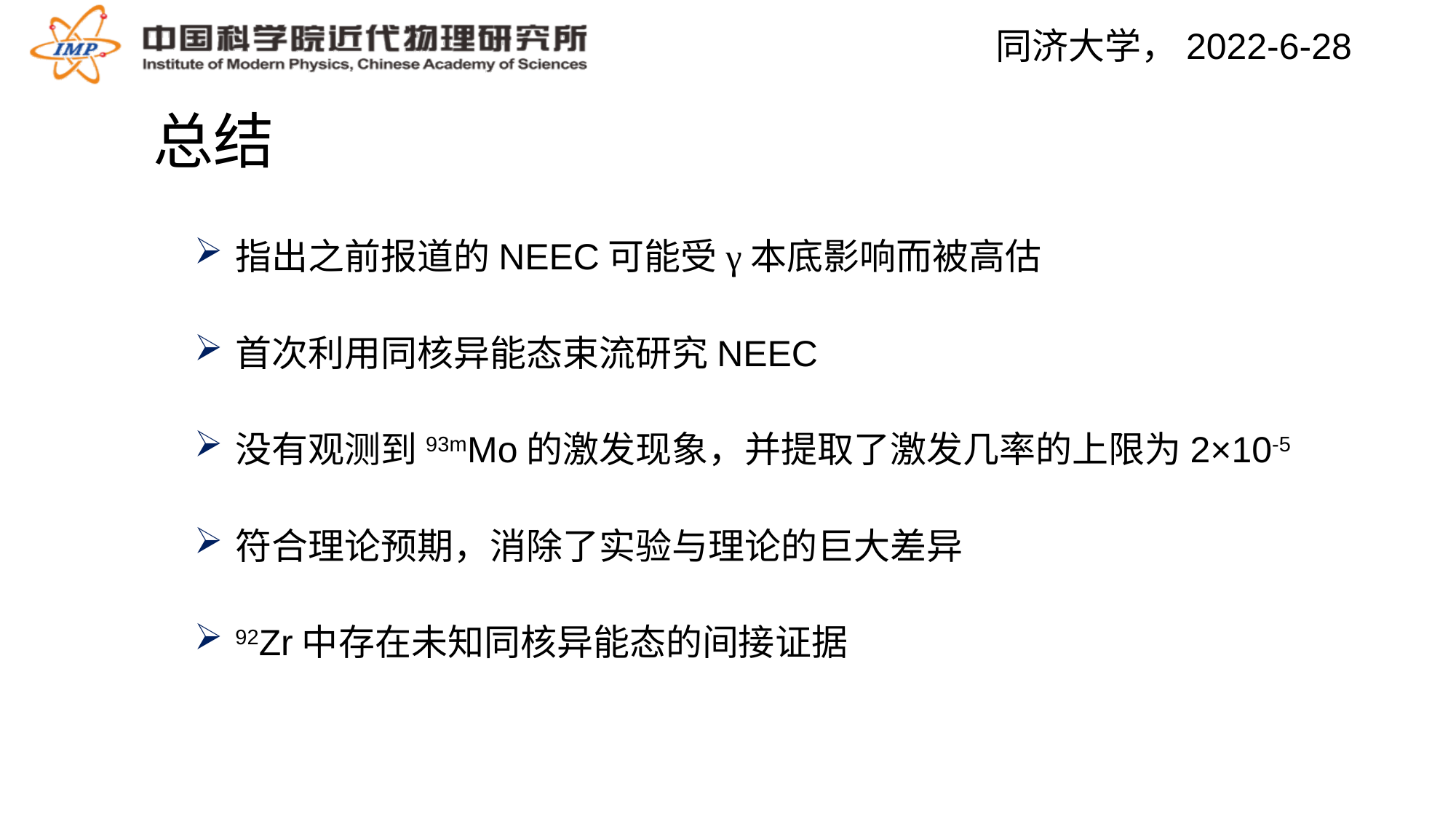

# 总结
指出之前报道的NEEC可能受γ本底影响而被高估
首次利用同核异能态束流研究NEEC
没有观测到93mMo的激发现象，并提取了激发几率的上限为2×10-5
符合理论预期，消除了实验与理论的巨大差异
92Zr中存在未知同核异能态的间接证据